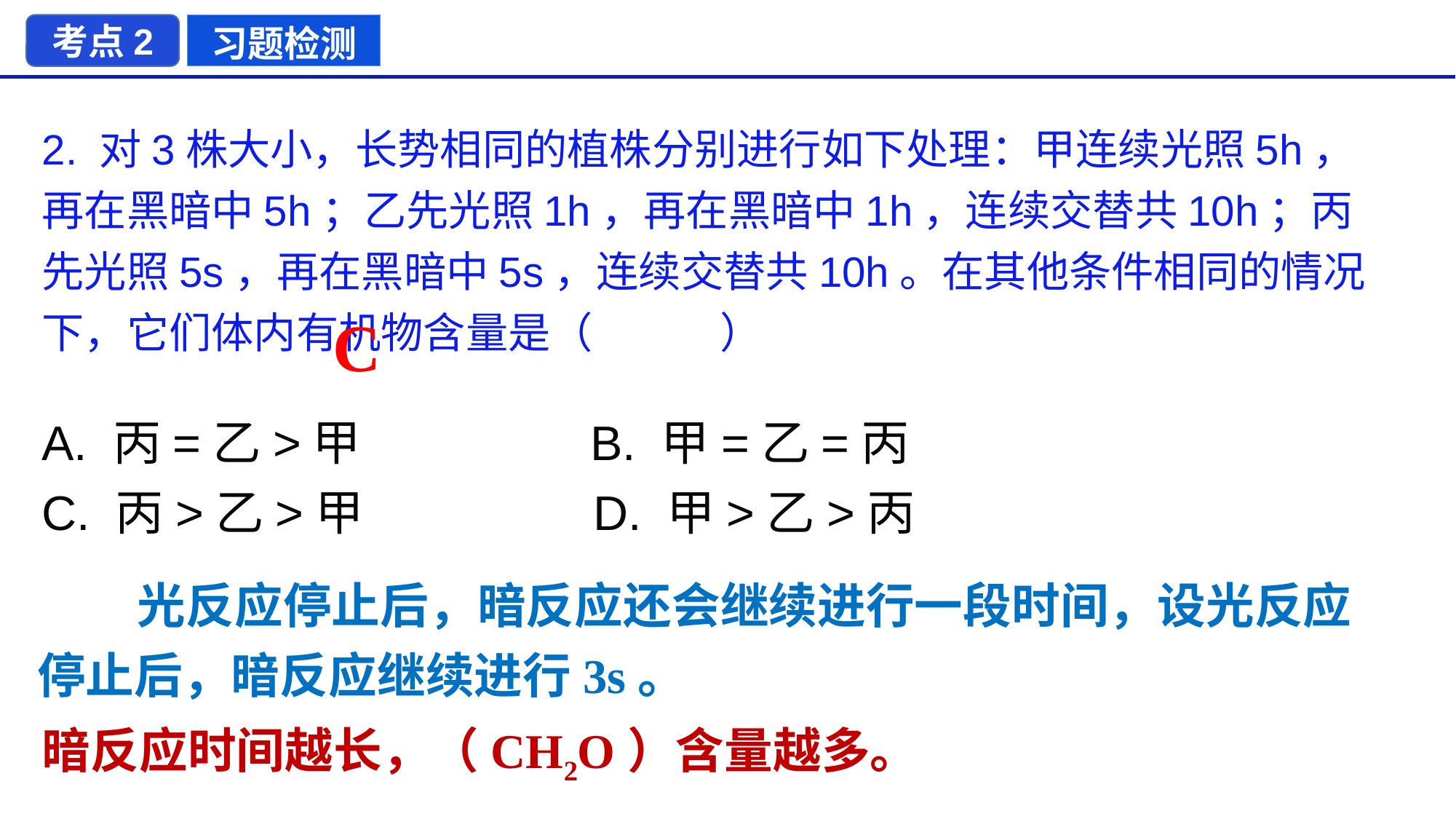

考点2
习题检测

2. 对3株大小，长势相同的植株分别进行如下处理：甲连续光照5h，再在黑暗中5h；乙先光照1h，再在黑暗中1h，连续交替共10h；丙先光照5s，再在黑暗中5s，连续交替共10h。在其他条件相同的情况下，它们体内有机物含量是（　　　）
C
A. 丙=乙>甲　　           B. 甲=乙=丙
C. 丙>乙>甲　　           D. 甲>乙>丙
        光反应停止后，暗反应还会继续进行一段时间，设光反应停止后，暗反应继续进行3s。
暗反应时间越长，（CH2O）含量越多。